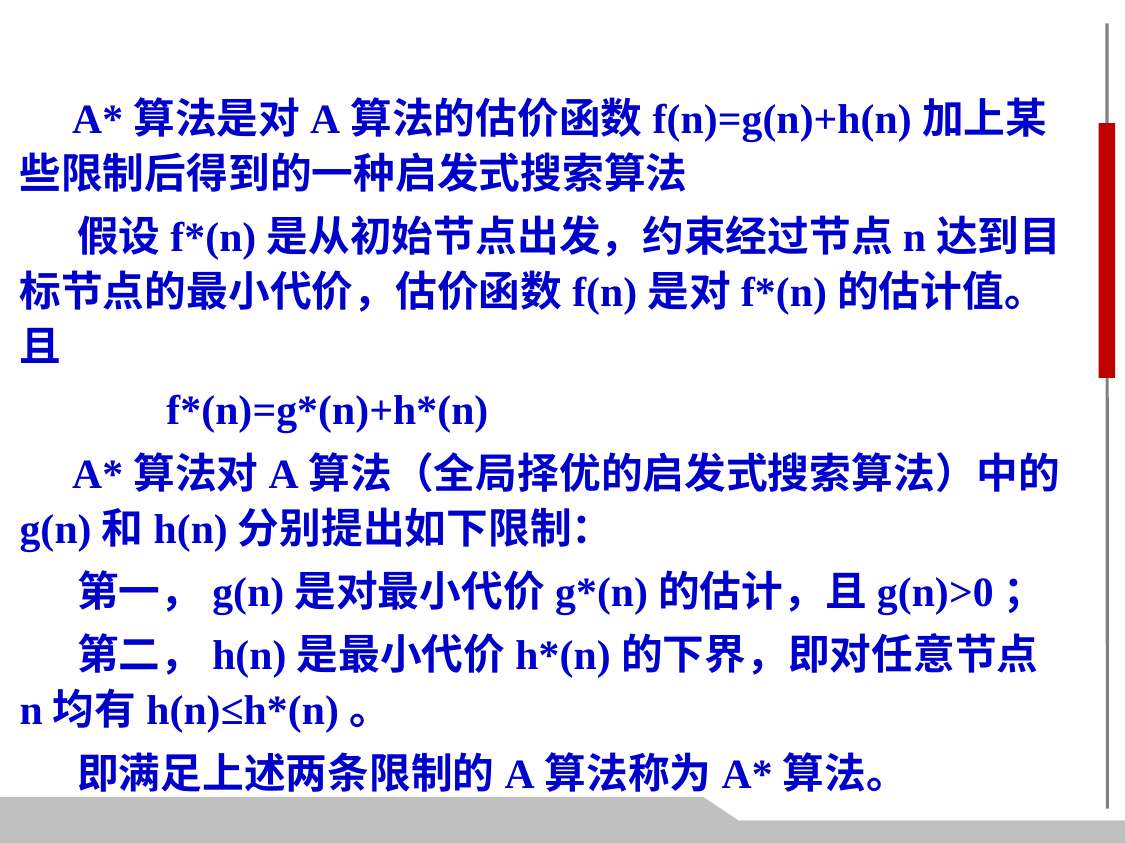

A*算法是对A算法的估价函数f(n)=g(n)+h(n)加上某些限制后得到的一种启发式搜索算法
     假设f*(n)是从初始节点出发，约束经过节点n达到目标节点的最小代价，估价函数f(n)是对f*(n)的估计值。且
              f*(n)=g*(n)+h*(n)
     A*算法对A算法（全局择优的启发式搜索算法）中的g(n)和h(n)分别提出如下限制：
     第一，g(n)是对最小代价g*(n)的估计，且g(n)>0；
     第二，h(n)是最小代价h*(n)的下界，即对任意节点n均有h(n)≤h*(n)。
     即满足上述两条限制的A算法称为A*算法。